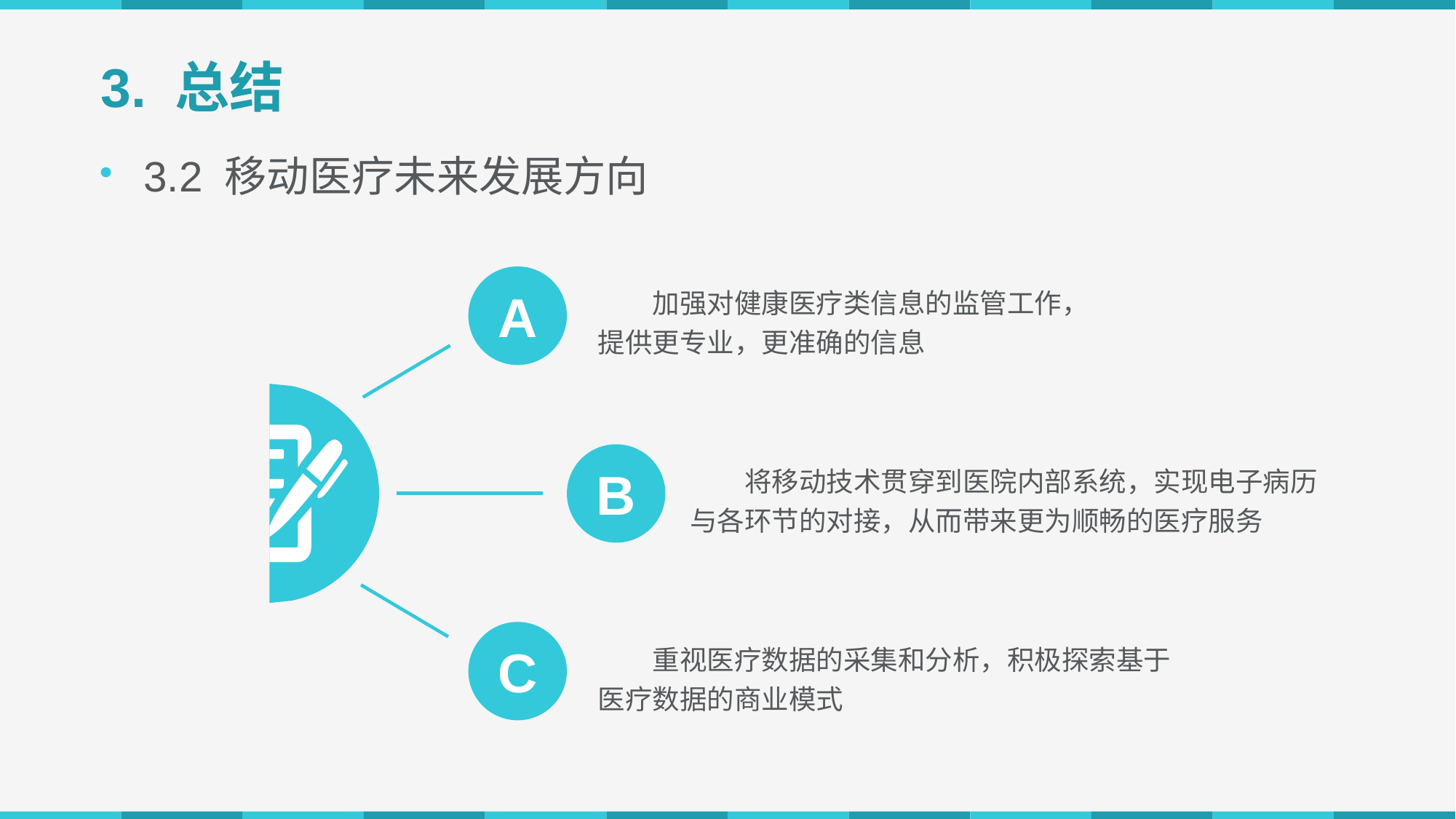

# 3. 总结
3.2 移动医疗未来发展方向
加强对健康医疗类信息的监管工作，提供更专业，更准确的信息
A

将移动技术贯穿到医院内部系统，实现电子病历与各环节的对接，从而带来更为顺畅的医疗服务
B
重视医疗数据的采集和分析，积极探索基于医疗数据的商业模式
C